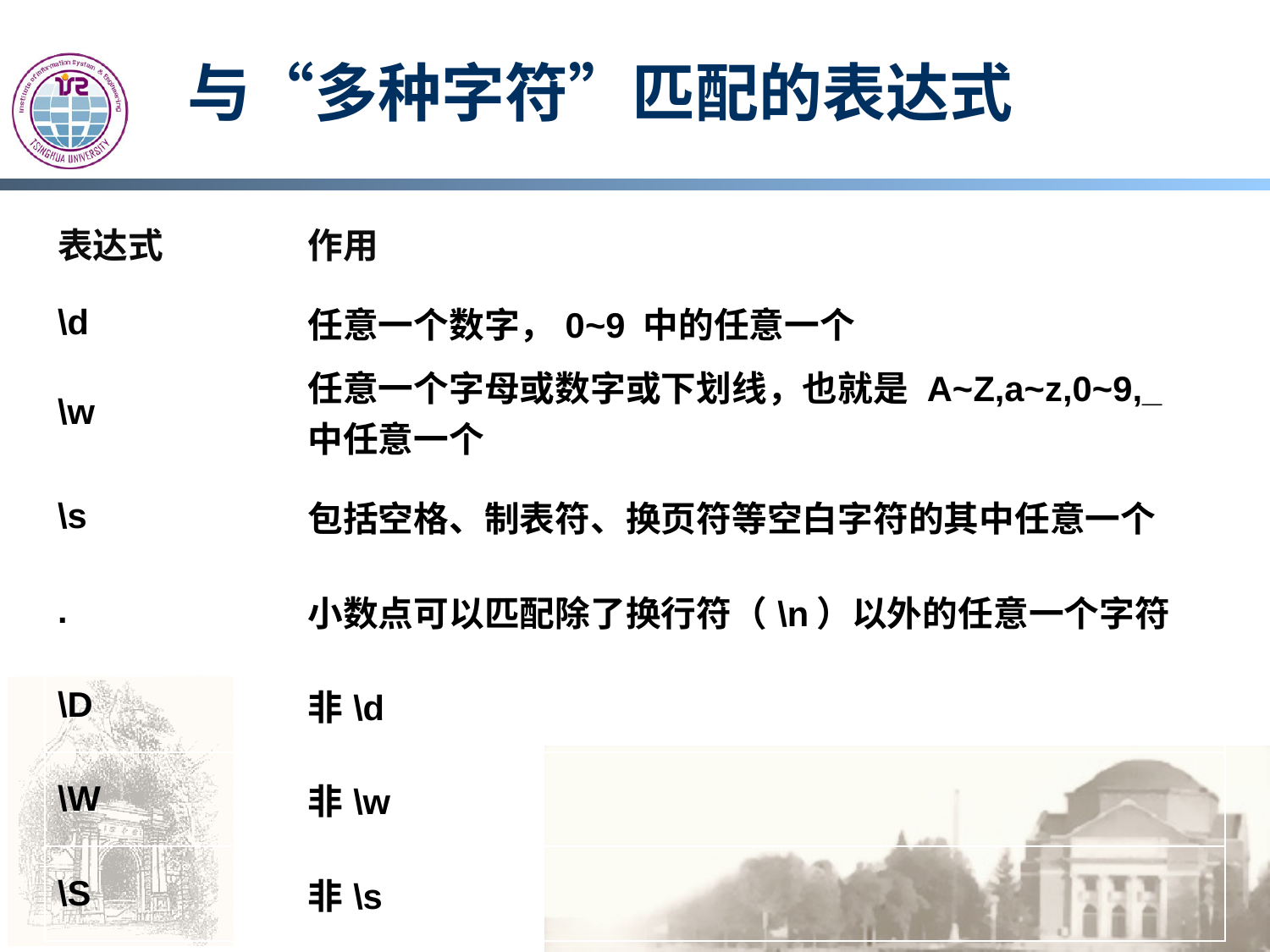

# 与“多种字符”匹配的表达式
| 表达式 | 作用 |
| --- | --- |
| \d | 任意一个数字，0~9 中的任意一个 |
| \w | 任意一个字母或数字或下划线，也就是 A~Z,a~z,0~9,\_ 中任意一个 |
| \s | 包括空格、制表符、换页符等空白字符的其中任意一个 |
| . | 小数点可以匹配除了换行符（\n）以外的任意一个字符 |
| \D | 非\d |
| \W | 非\w |
| \S | 非\s |